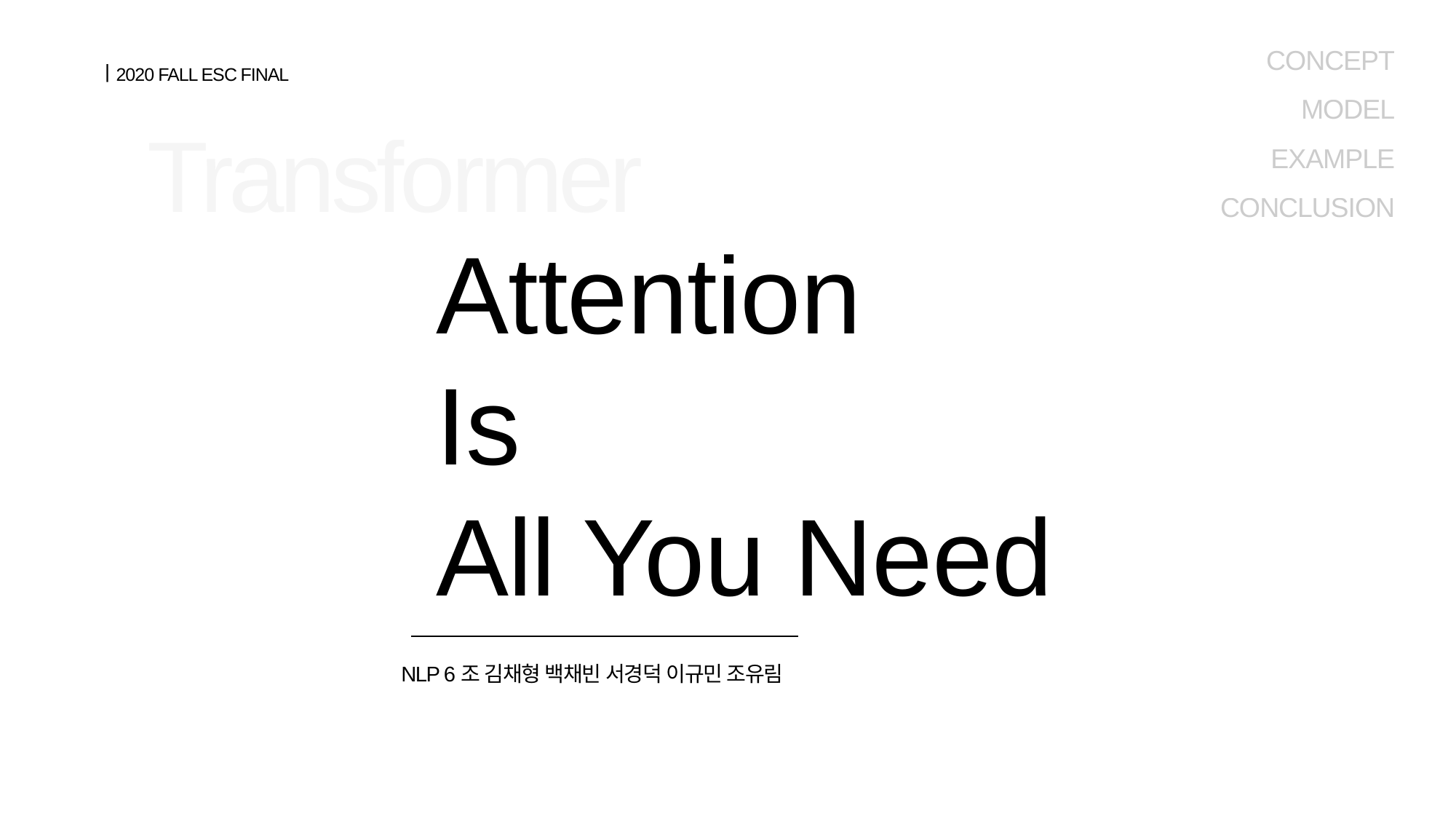

CONCEPT
MODEL
EXAMPLE
CONCLUSION

2020 FALL ESC FINAL

Transformer

Attention
Is
All You Need
NLP 6조 김채형 백채빈 서경덕 이규민 조유림